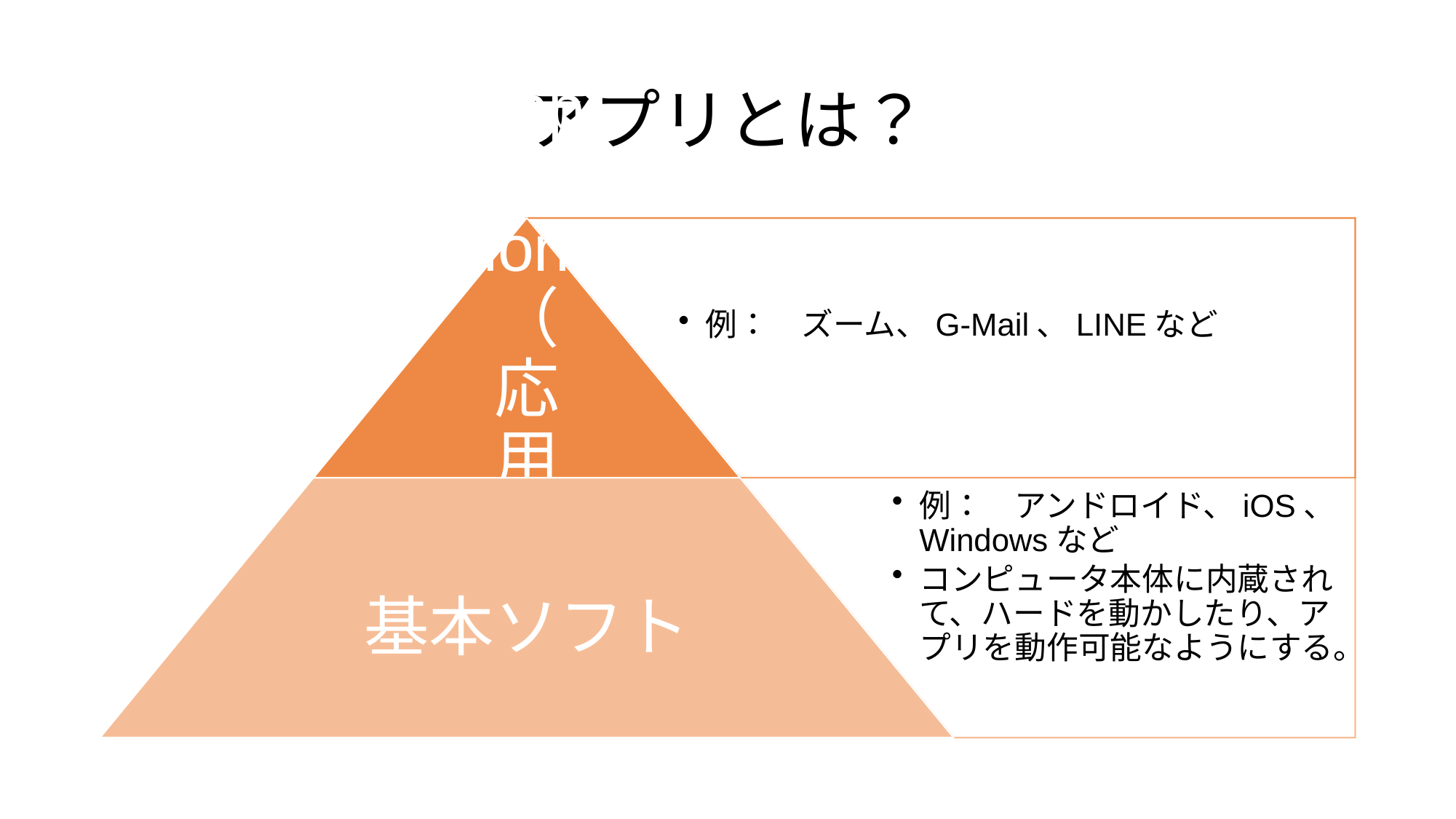

# アプリとは？
例：　ズーム、G-Mail、LINEなど
Application （応用）の略
例：　アンドロイド、iOS、Windowsなど
コンピュータ本体に内蔵されて、ハードを動かしたり、アプリを動作可能なようにする。
基本ソフト